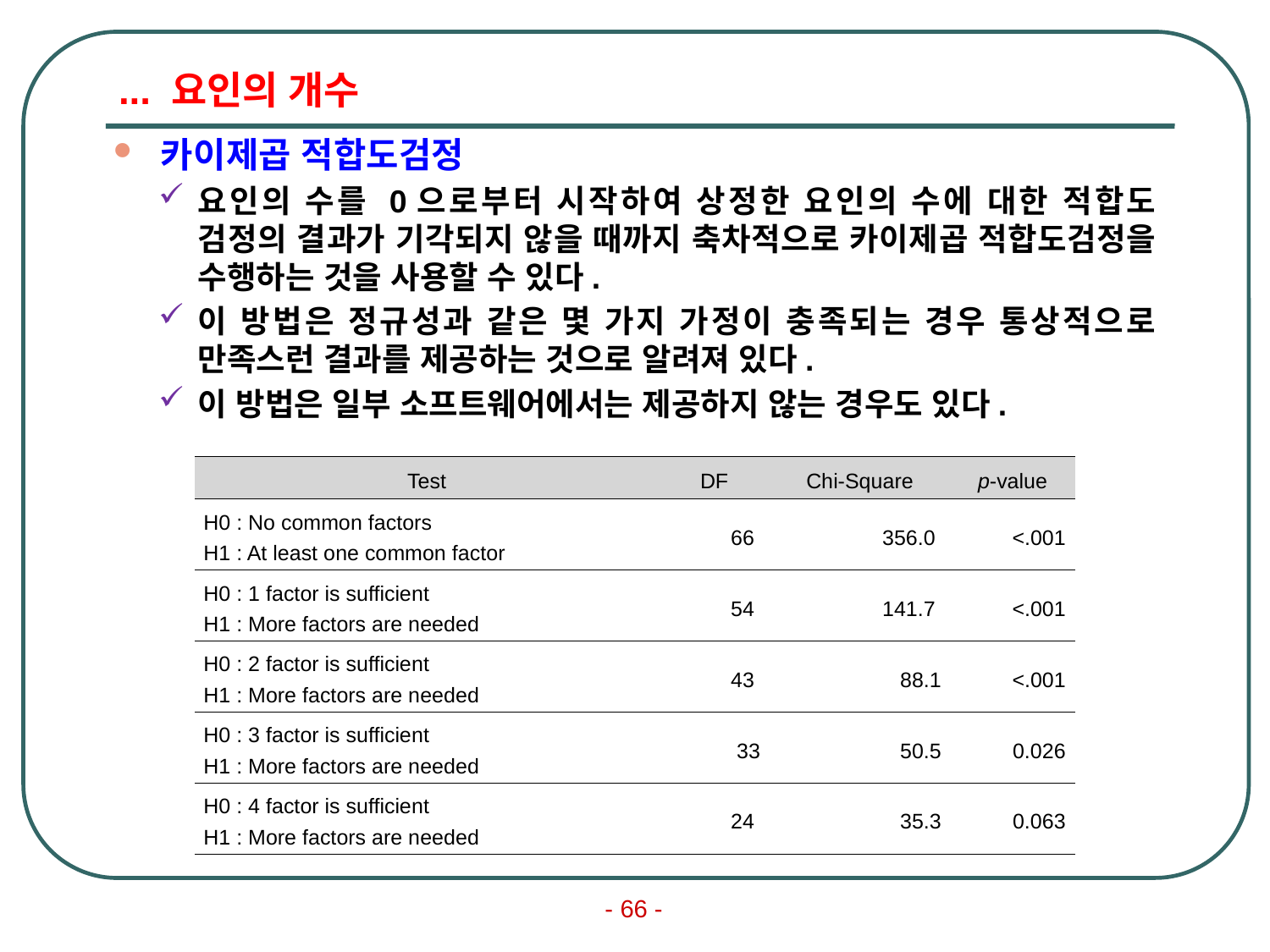

# ... 요인의 개수
카이제곱 적합도검정
요인의 수를 0으로부터 시작하여 상정한 요인의 수에 대한 적합도 검정의 결과가 기각되지 않을 때까지 축차적으로 카이제곱 적합도검정을 수행하는 것을 사용할 수 있다.
이 방법은 정규성과 같은 몇 가지 가정이 충족되는 경우 통상적으로 만족스런 결과를 제공하는 것으로 알려져 있다.
이 방법은 일부 소프트웨어에서는 제공하지 않는 경우도 있다.

| Test | DF | Chi-Square | p-value |
| --- | --- | --- | --- |
| H0 : No common factors H1 : At least one common factor | 66 | 356.0 | <.001 |
| H0 : 1 factor is sufficient H1 : More factors are needed | 54 | 141.7 | <.001 |
| H0 : 2 factor is sufficient H1 : More factors are needed | 43 | 88.1 | <.001 |
| H0 : 3 factor is sufficient H1 : More factors are needed | 33 | 50.5 | 0.026 |
| H0 : 4 factor is sufficient H1 : More factors are needed | 24 | 35.3 | 0.063 |
- 66 -